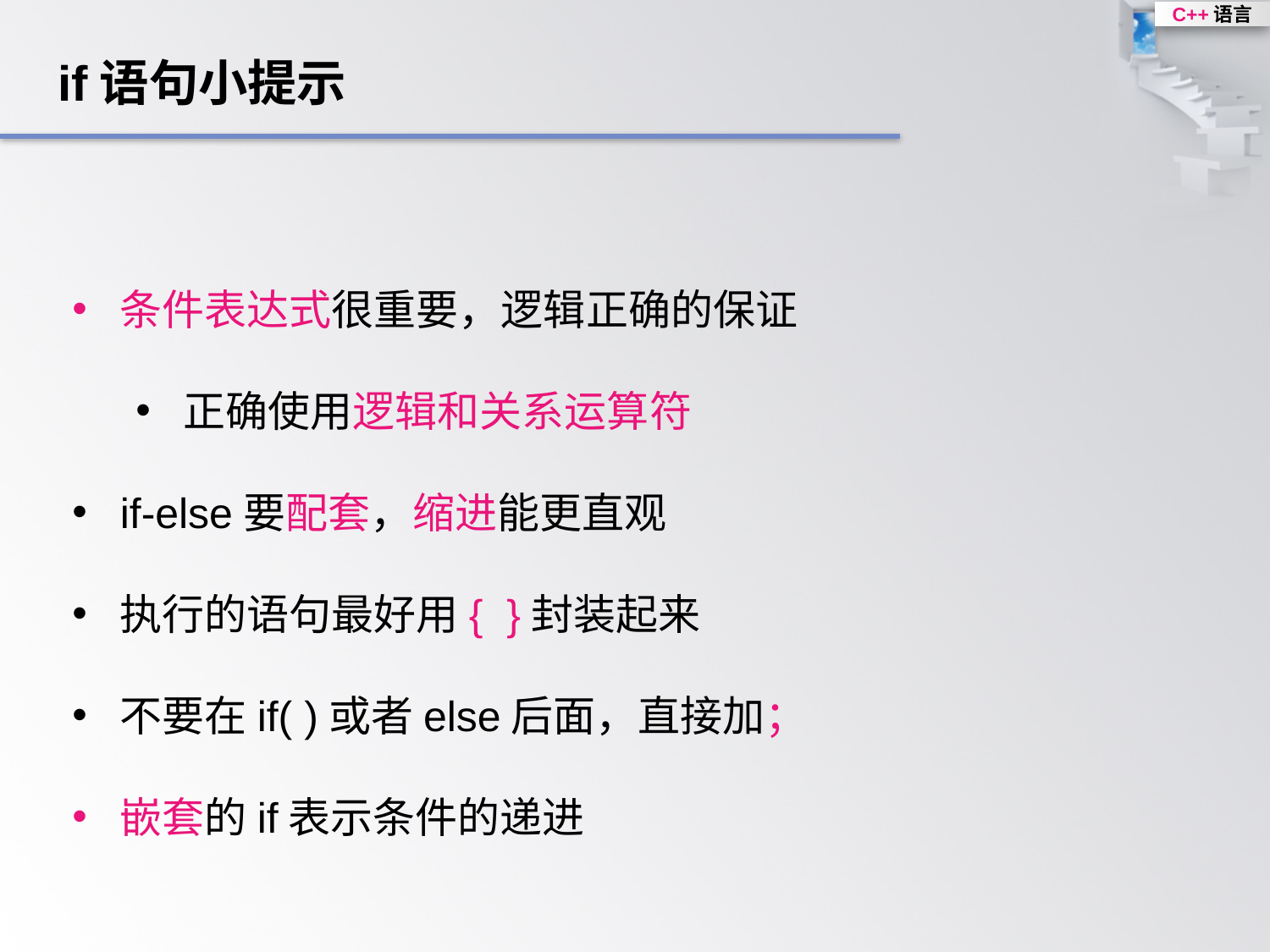

if语句小提示
条件表达式很重要，逻辑正确的保证
正确使用逻辑和关系运算符
if-else要配套，缩进能更直观
执行的语句最好用{  }封装起来
不要在if( )或者else后面，直接加；
嵌套的if表示条件的递进